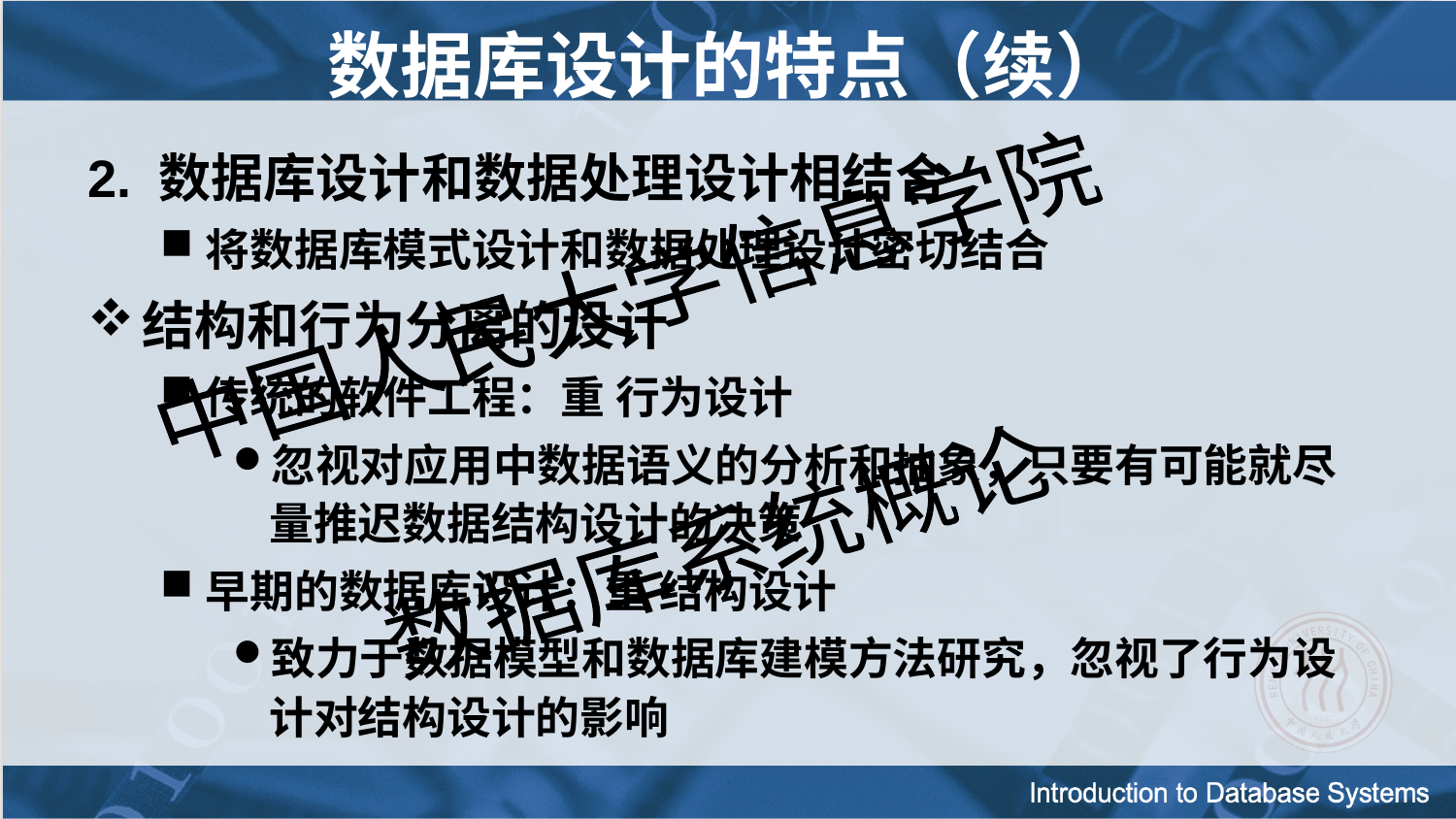

数据库设计的特点（续）
2. 数据库设计和数据处理设计相结合
将数据库模式设计和数据处理设计密切结合
结构和行为分离的设计
传统的软件工程：重 行为设计
忽视对应用中数据语义的分析和抽象，只要有可能就尽量推迟数据结构设计的决策
早期的数据库设计：重 结构设计
致力于数据模型和数据库建模方法研究，忽视了行为设计对结构设计的影响